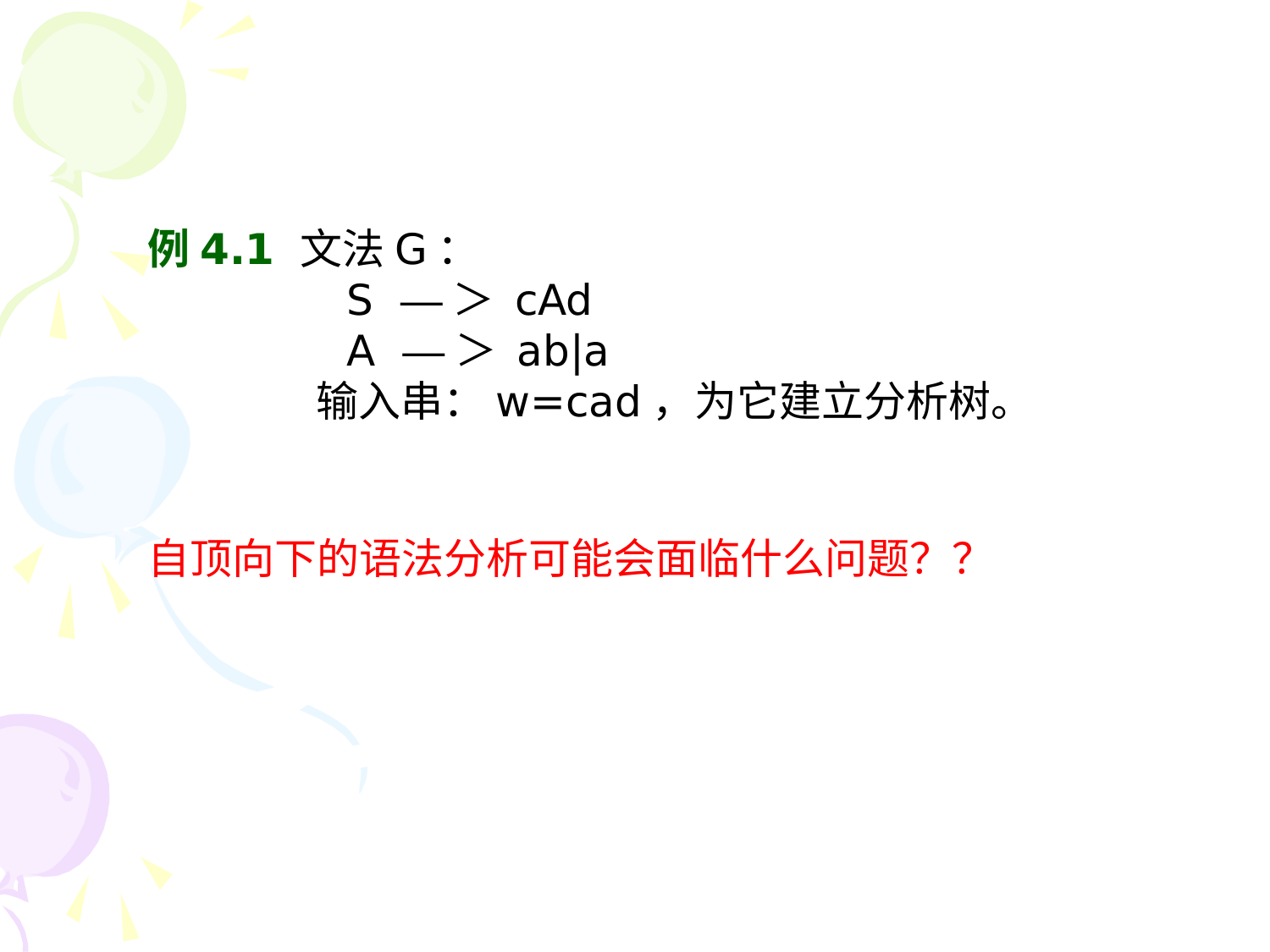

例4.1 文法G：
          S  —＞ cAd
          A  —＞ ab|a
          输入串：w=cad，为它建立分析树。
自顶向下的语法分析可能会面临什么问题？？
60